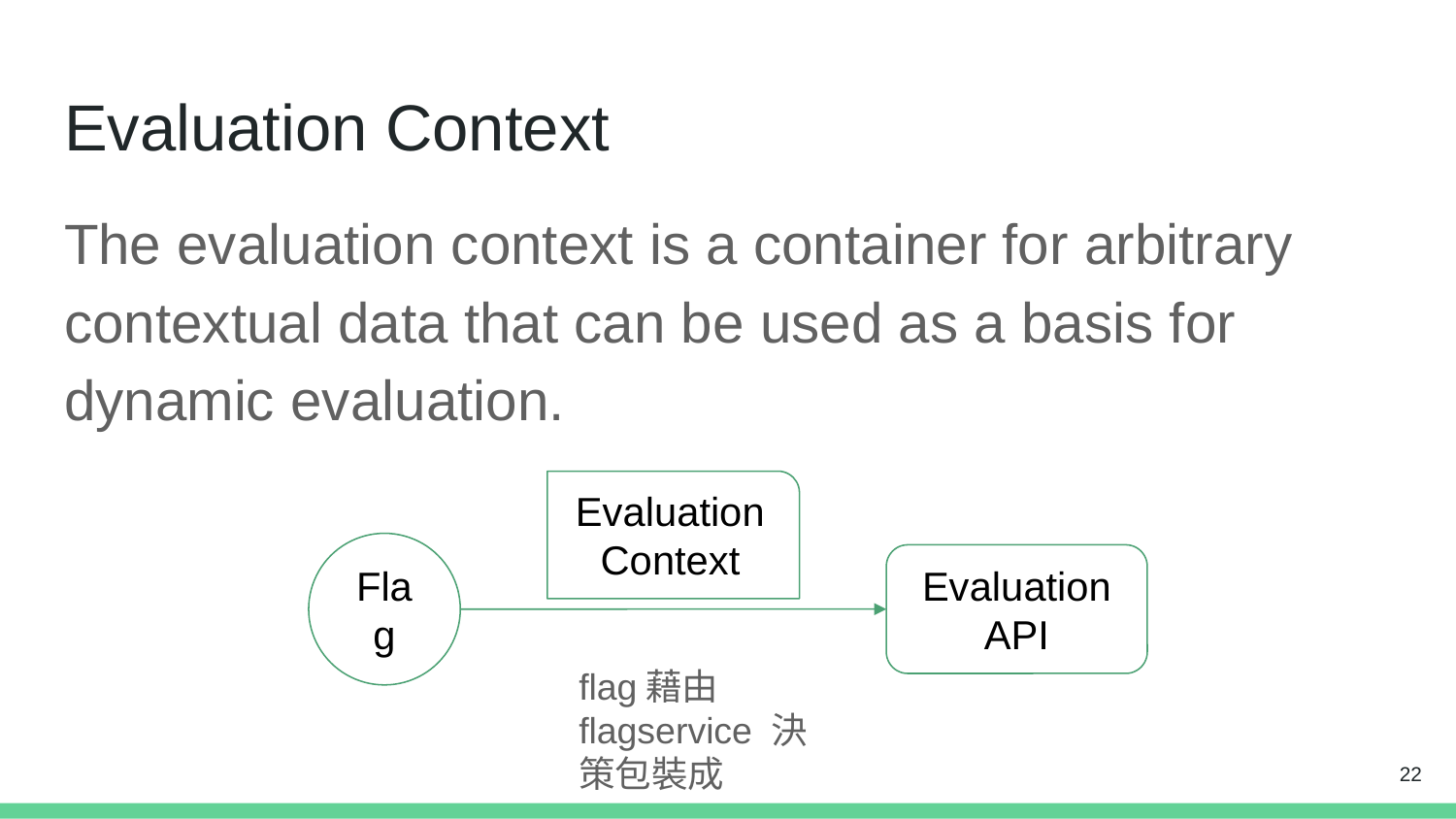

# Evaluation Context
The evaluation context is a container for arbitrary contextual data that can be used as a basis for dynamic evaluation.

Evaluation
Context
Flag
Evaluation API
flag藉由flagservice 決策包裝成
22